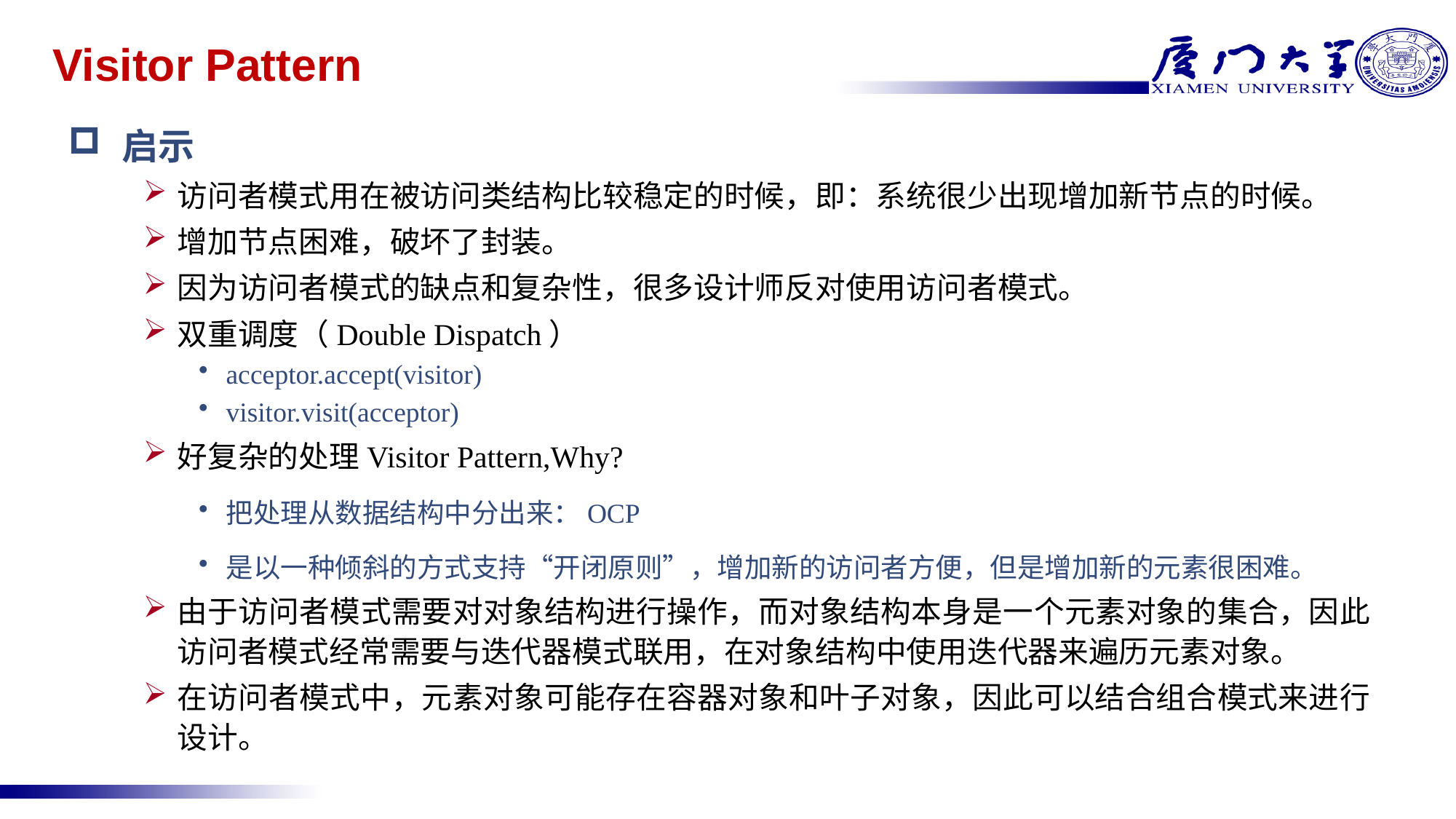

# Visitor Pattern
启示
访问者模式用在被访问类结构比较稳定的时候，即：系统很少出现增加新节点的时候。
增加节点困难，破坏了封装。
因为访问者模式的缺点和复杂性，很多设计师反对使用访问者模式。
双重调度（Double Dispatch）
acceptor.accept(visitor)
visitor.visit(acceptor)
好复杂的处理Visitor Pattern,Why?
把处理从数据结构中分出来：OCP
是以一种倾斜的方式支持“开闭原则”，增加新的访问者方便，但是增加新的元素很困难。
由于访问者模式需要对对象结构进行操作，而对象结构本身是一个元素对象的集合，因此访问者模式经常需要与迭代器模式联用，在对象结构中使用迭代器来遍历元素对象。
在访问者模式中，元素对象可能存在容器对象和叶子对象，因此可以结合组合模式来进行设计。